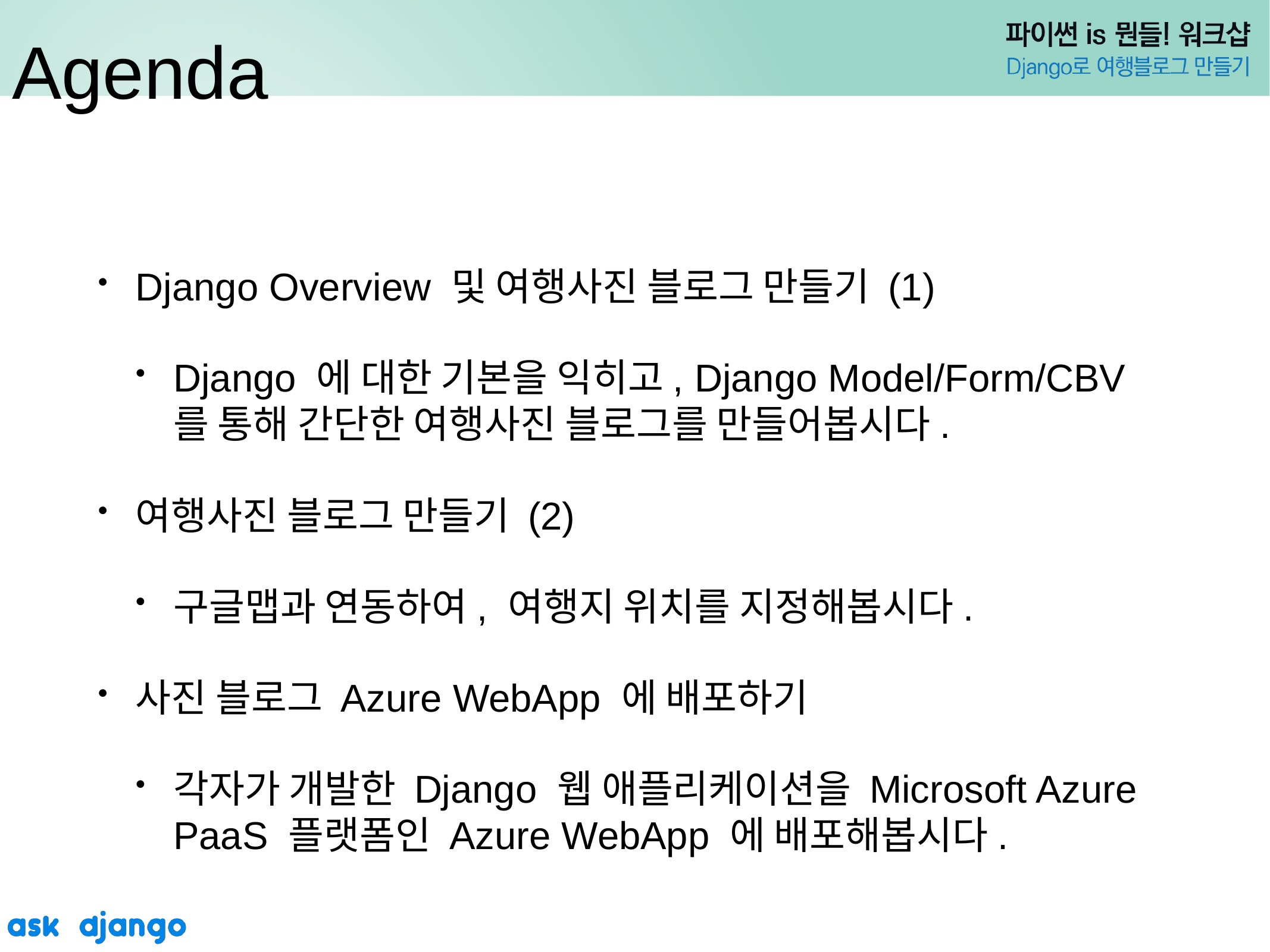

Agenda
Django Overview 및 여행사진 블로그 만들기 (1)
Django 에 대한 기본을 익히고, Django Model/Form/CBV 를 통해 간단한 여행사진 블로그를 만들어봅시다.
여행사진 블로그 만들기 (2)
구글맵과 연동하여, 여행지 위치를 지정해봅시다.
사진 블로그 Azure WebApp 에 배포하기
각자가 개발한 Django 웹 애플리케이션을 Microsoft Azure PaaS 플랫폼인 Azure WebApp 에 배포해봅시다.